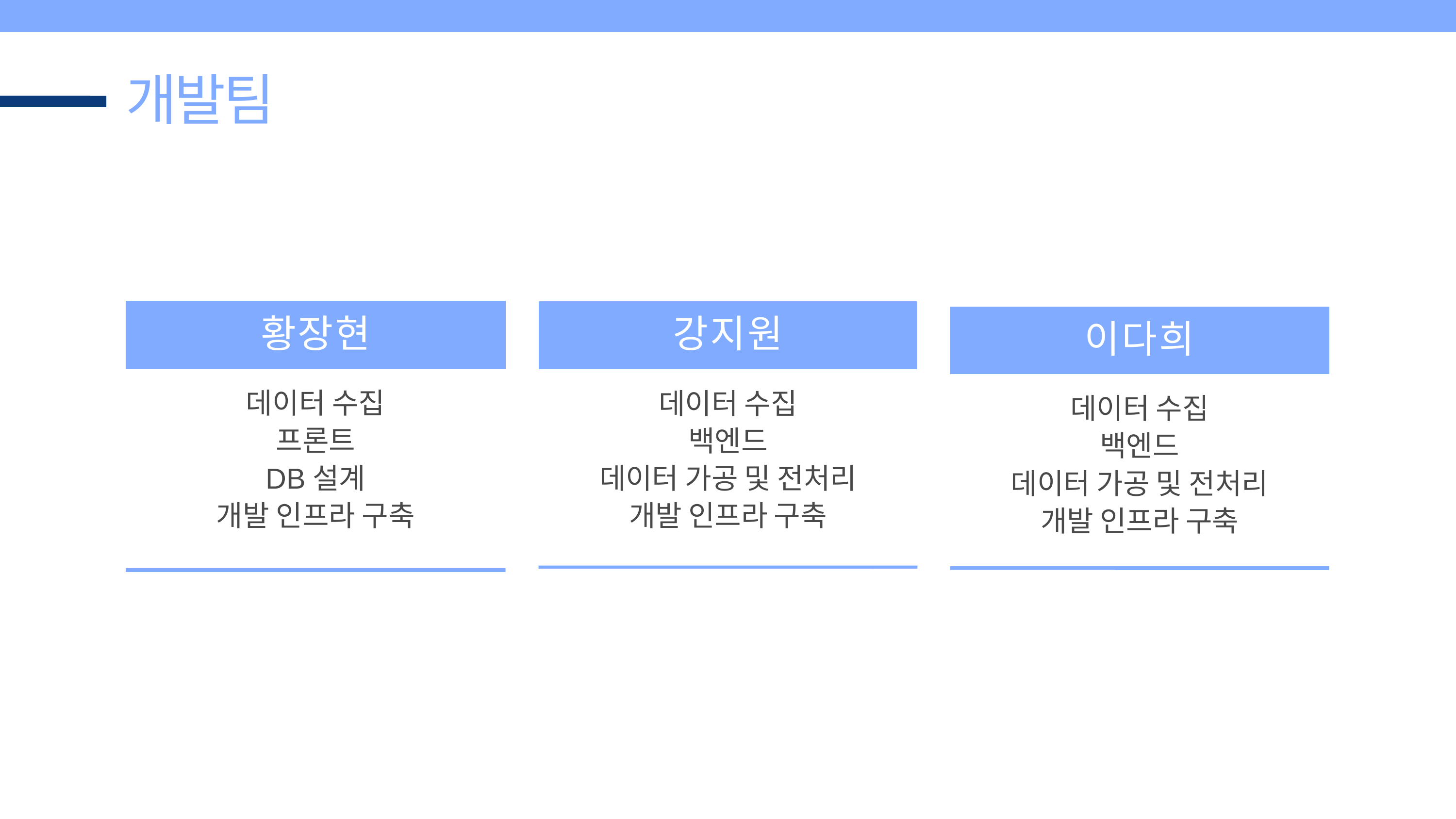

개발팀

황장현
강지원
이다희
데이터 수집
프론트
DB설계
개발 인프라 구축

데이터 수집
백엔드
데이터 가공 및 전처리
개발 인프라 구축

데이터 수집
백엔드
데이터 가공 및 전처리
개발 인프라 구축